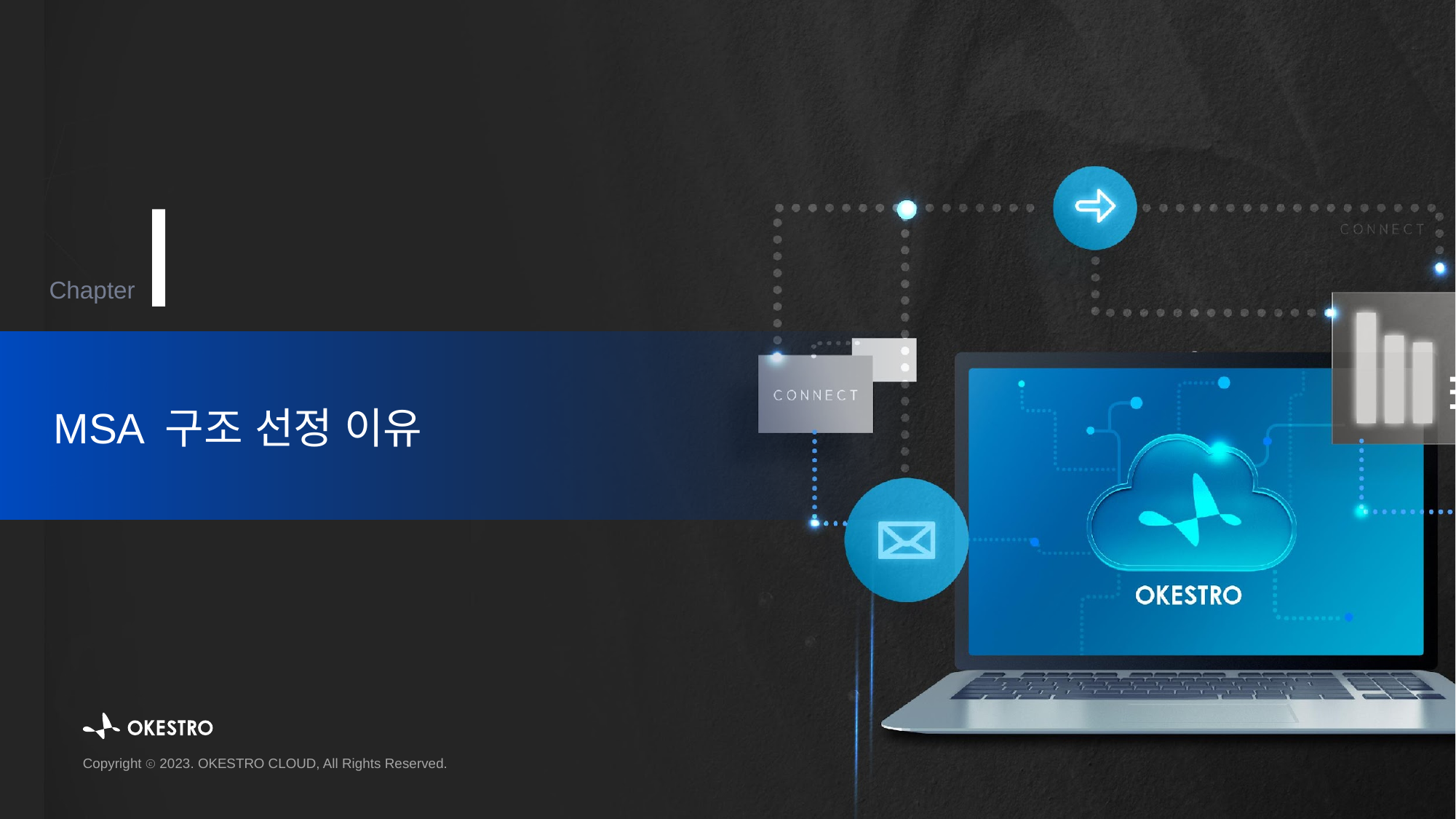

Ⅰ
Chapter
MSA 구조 선정 이유

Copyright ⓒ 2023. OKESTRO CLOUD, All Rights Reserved.